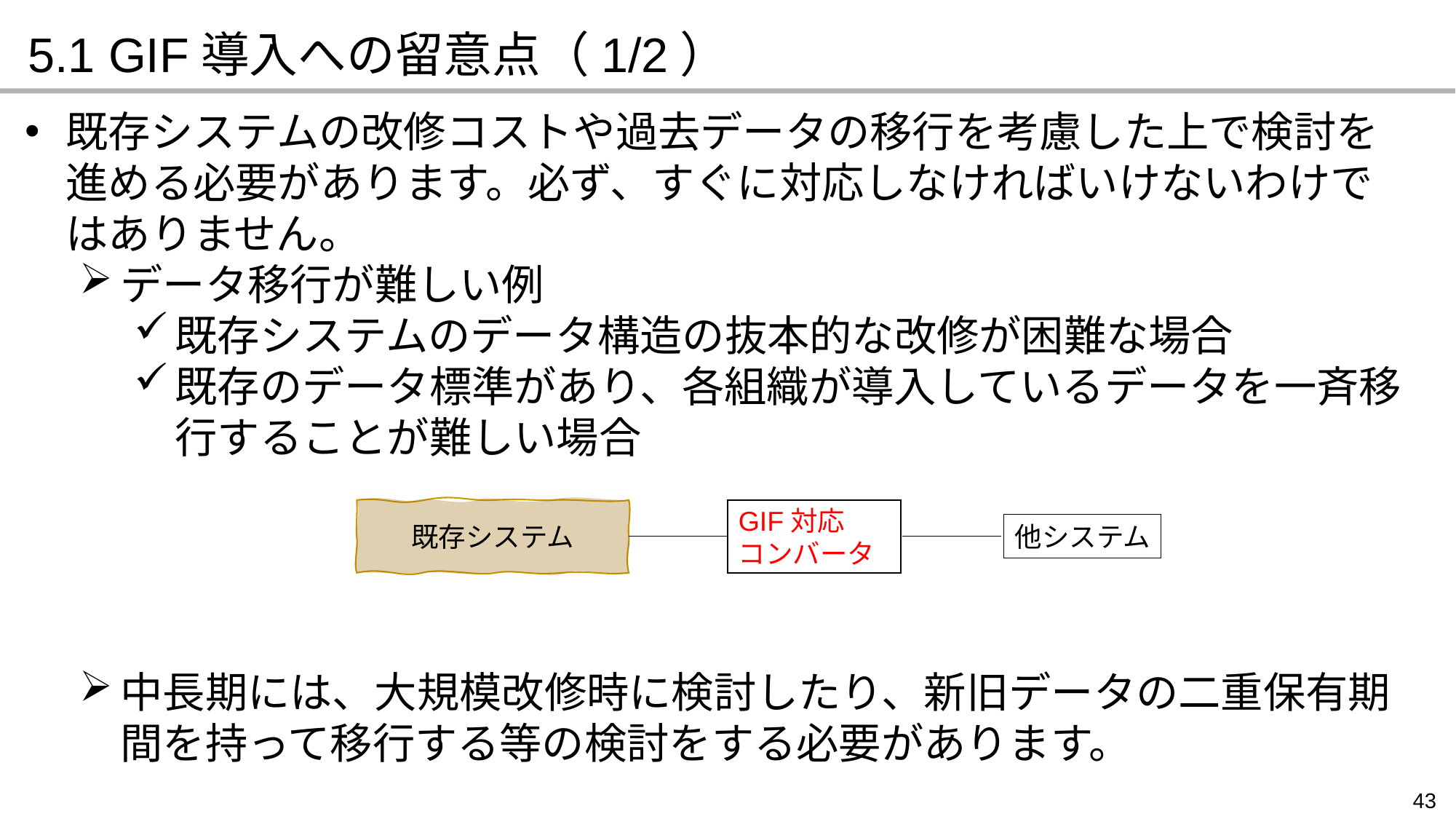

5.1 GIF導入への留意点（1/2）
既存システムの改修コストや過去データの移行を考慮した上で検討を進める必要があります。必ず、すぐに対応しなければいけないわけではありません。
データ移行が難しい例
既存システムのデータ構造の抜本的な改修が困難な場合
既存のデータ標準があり、各組織が導入しているデータを一斉移行することが難しい場合

中長期には、大規模改修時に検討したり、新旧データの二重保有期間を持って移行する等の検討をする必要があります。
GIF対応
コンバータ
既存システム
他システム
43